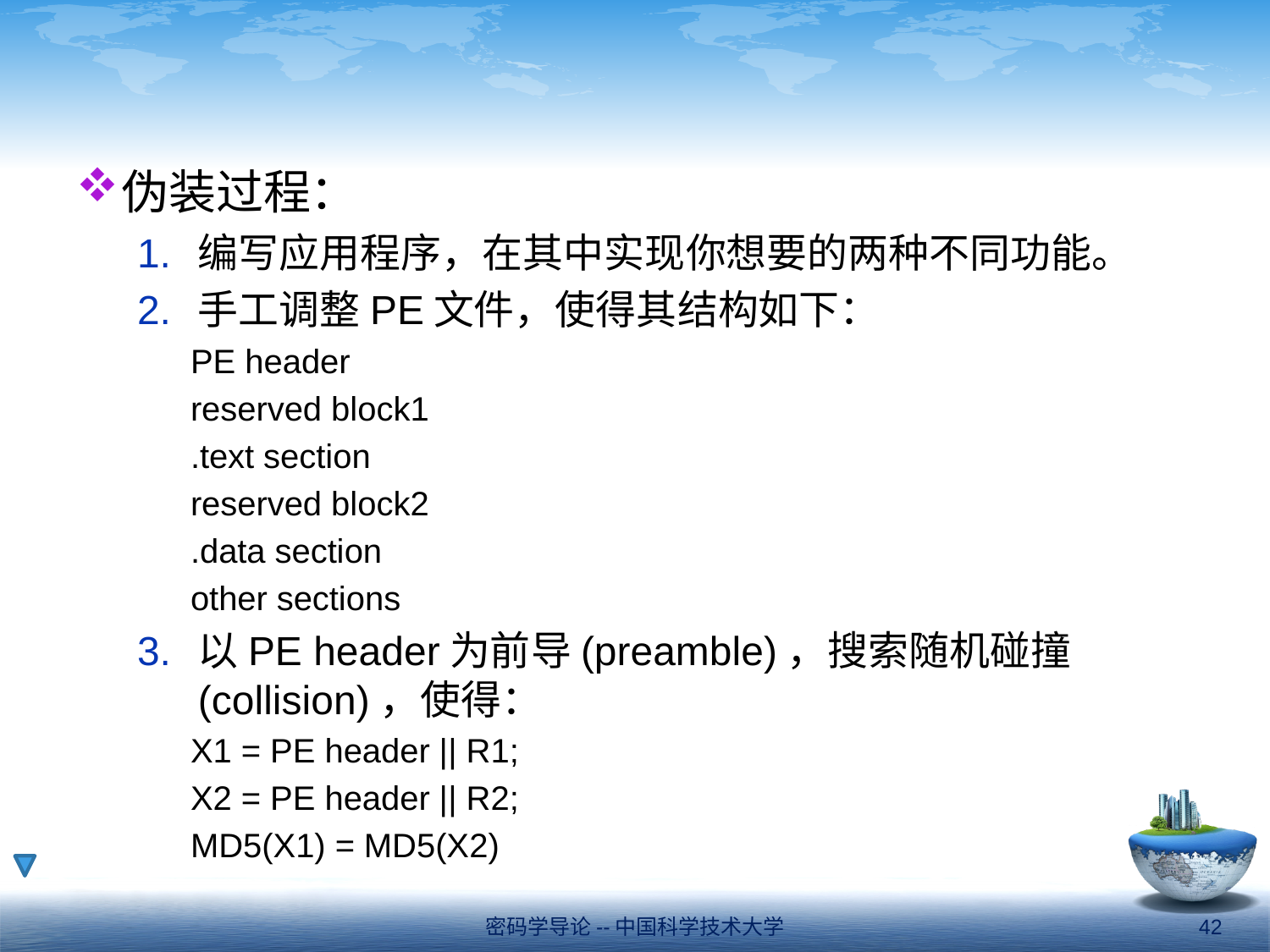

#
伪装过程：
编写应用程序，在其中实现你想要的两种不同功能。
手工调整PE文件，使得其结构如下：
PE header
reserved block1
.text section
reserved block2
.data section
other sections
以PE header为前导(preamble)，搜索随机碰撞(collision)，使得：
X1 = PE header || R1;
X2 = PE header || R2;
MD5(X1) = MD5(X2)

密码学导论--中国科学技术大学
42